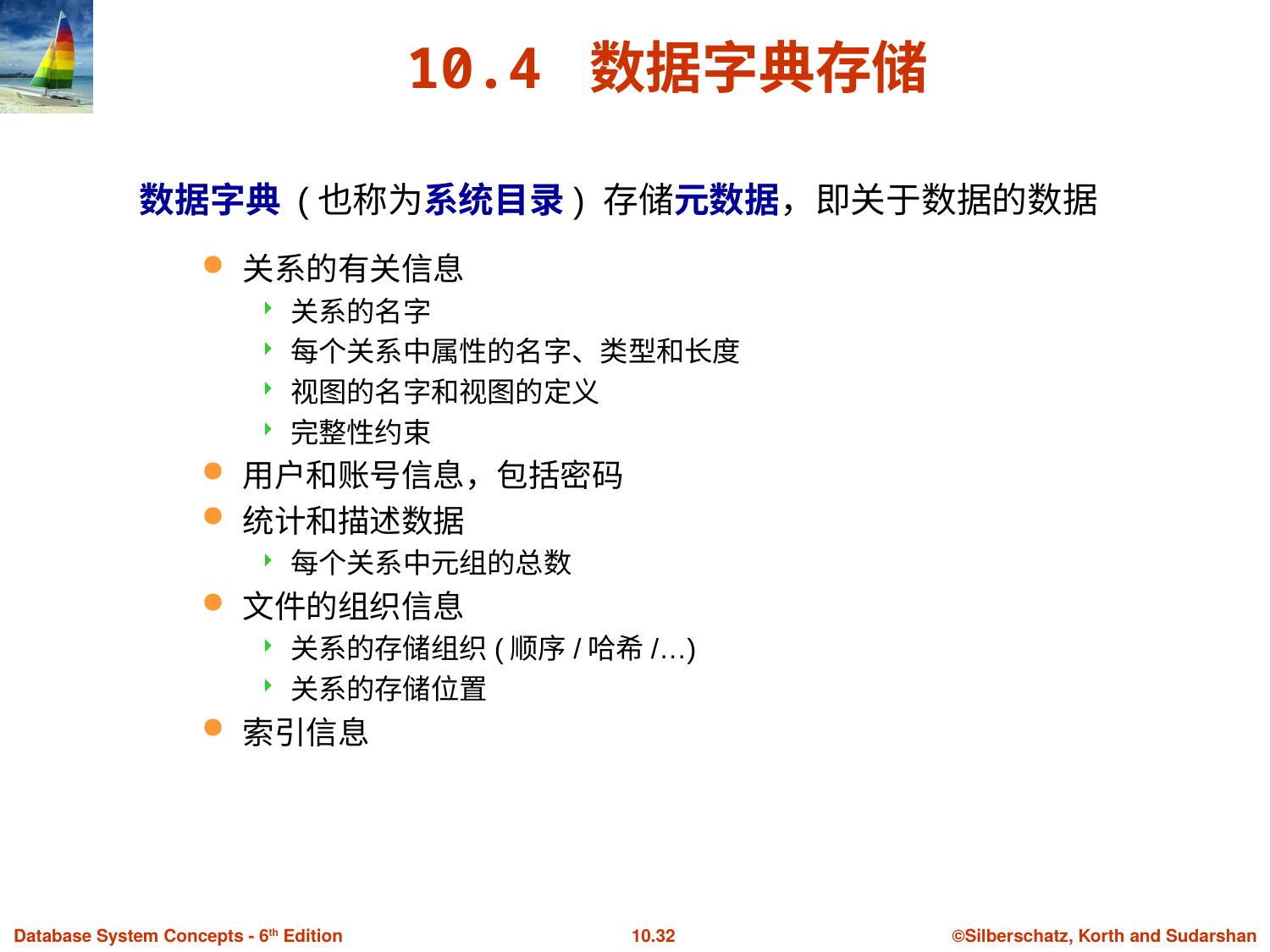

# 10.4 数据字典存储
数据字典 (也称为系统目录) 存储元数据，即关于数据的数据
关系的有关信息
关系的名字
每个关系中属性的名字、类型和长度
视图的名字和视图的定义
完整性约束
用户和账号信息，包括密码
统计和描述数据
每个关系中元组的总数
文件的组织信息
关系的存储组织(顺序/哈希/…)
关系的存储位置
索引信息